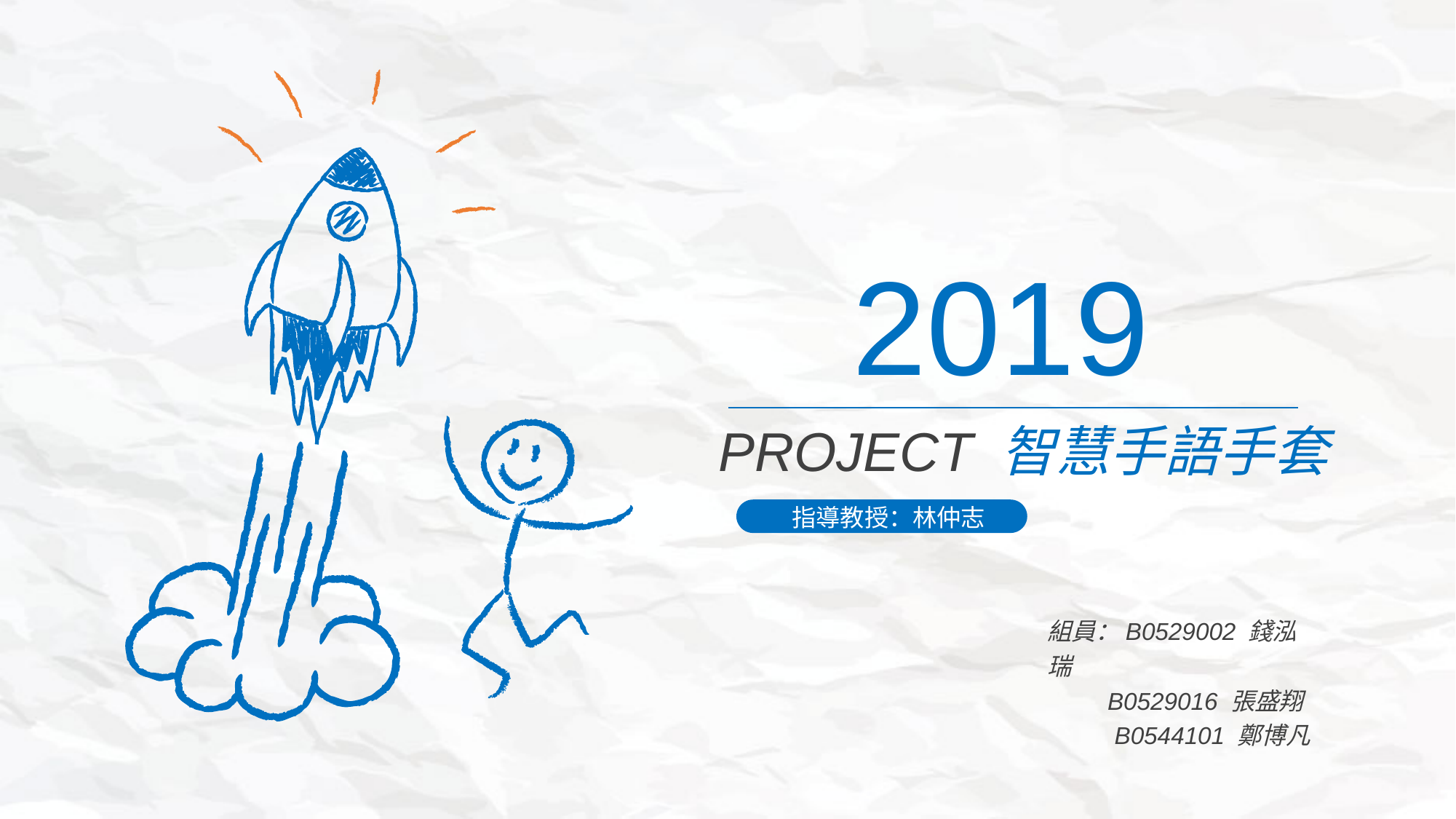

2019
PROJECT 智慧手語手套
指導教授：林仲志

組員：B0529002 錢泓瑞
          B0529016 張盛翔
          B0544101 鄭博凡